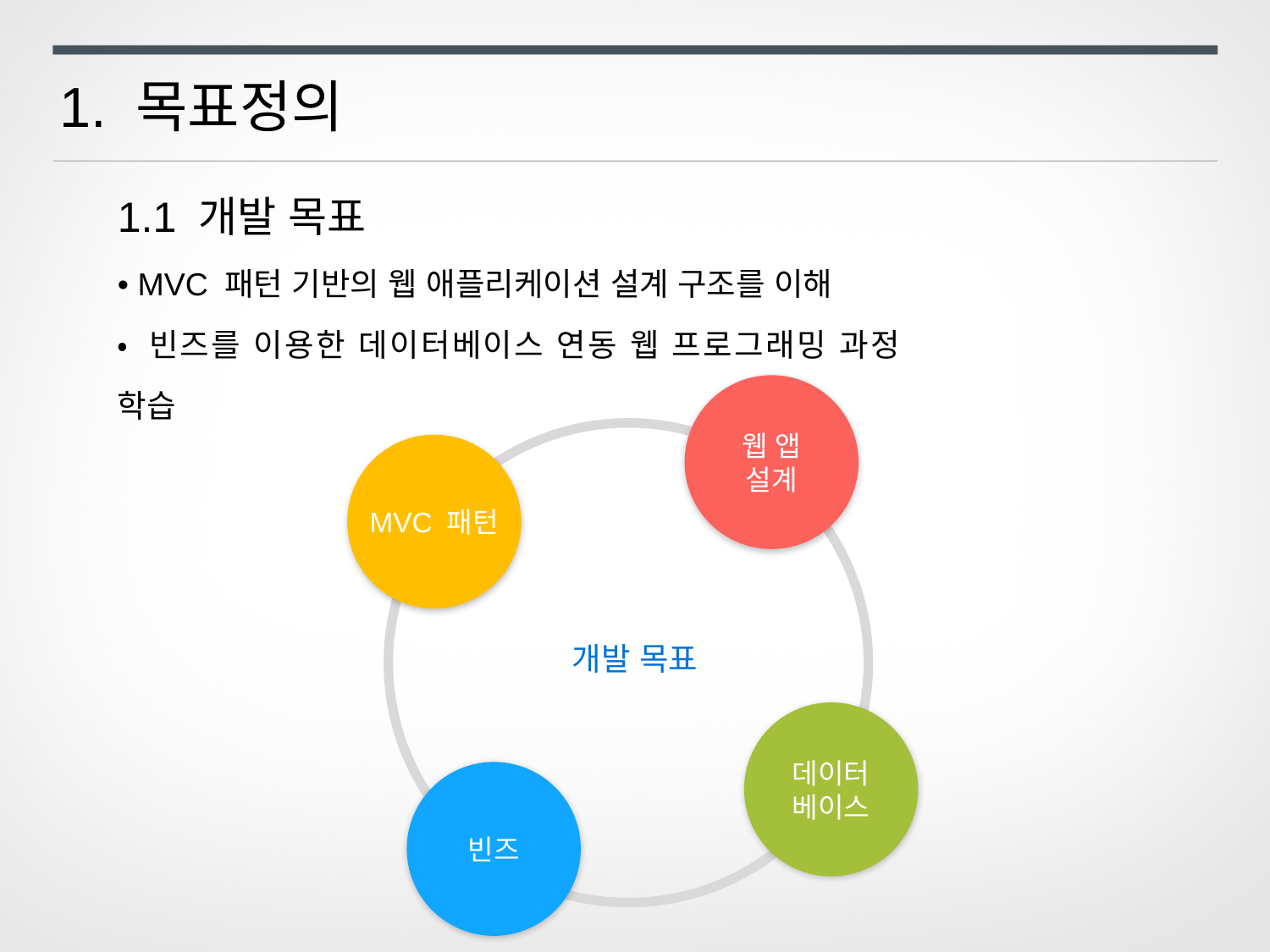

1. 목표정의
1.1 개발 목표
• MVC 패턴 기반의 웹 애플리케이션 설계 구조를 이해
• 빈즈를 이용한 데이터베이스 연동 웹 프로그래밍 과정 학습
웹 앱
설계

MVC 패턴
개발 목표
데이터
베이스
빈즈